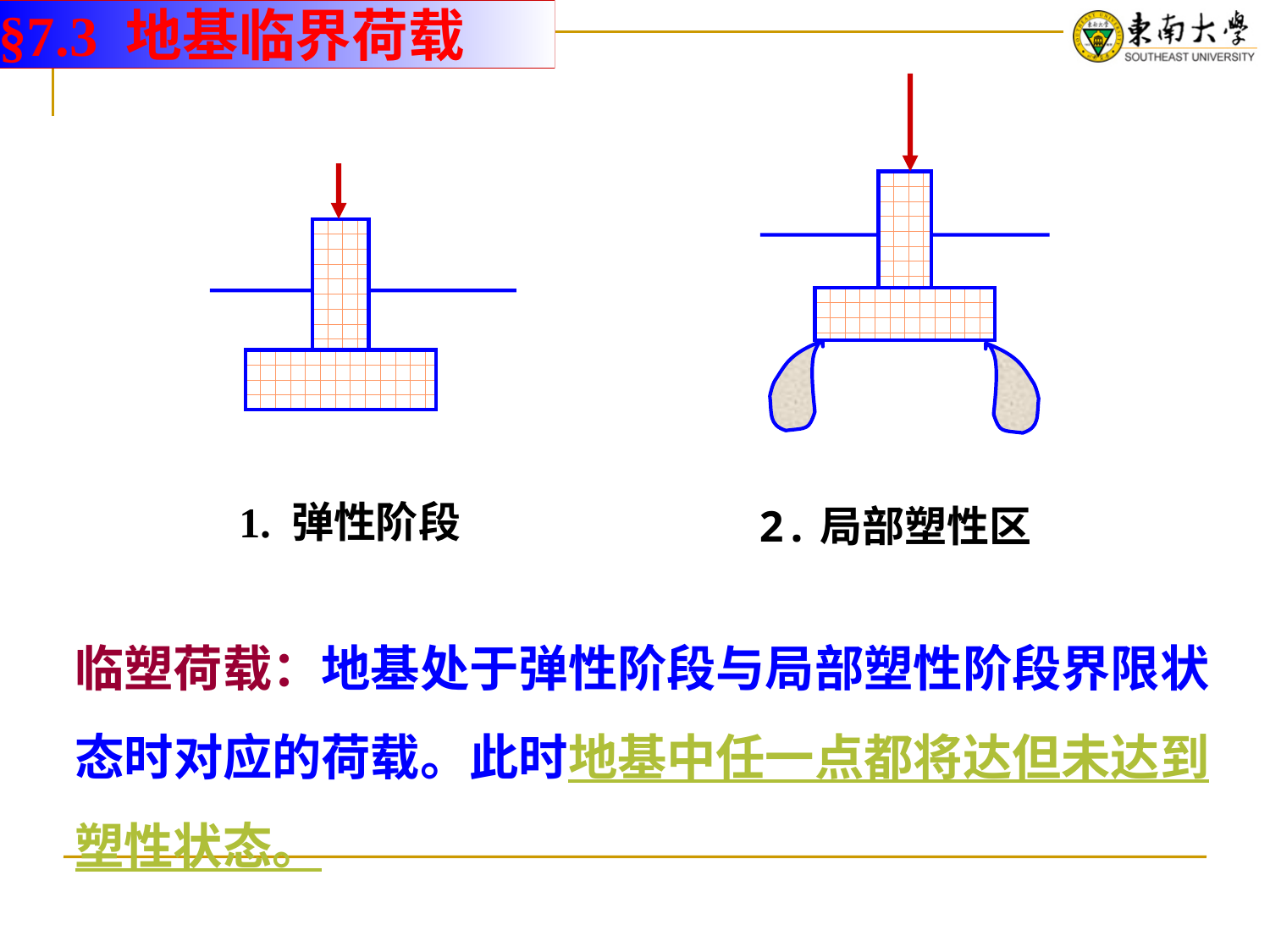

§7.3 地基临界荷载

1. 弹性阶段
2.局部塑性区
临塑荷载：地基处于弹性阶段与局部塑性阶段界限状态时对应的荷载。此时地基中任一点都将达但未达到塑性状态。